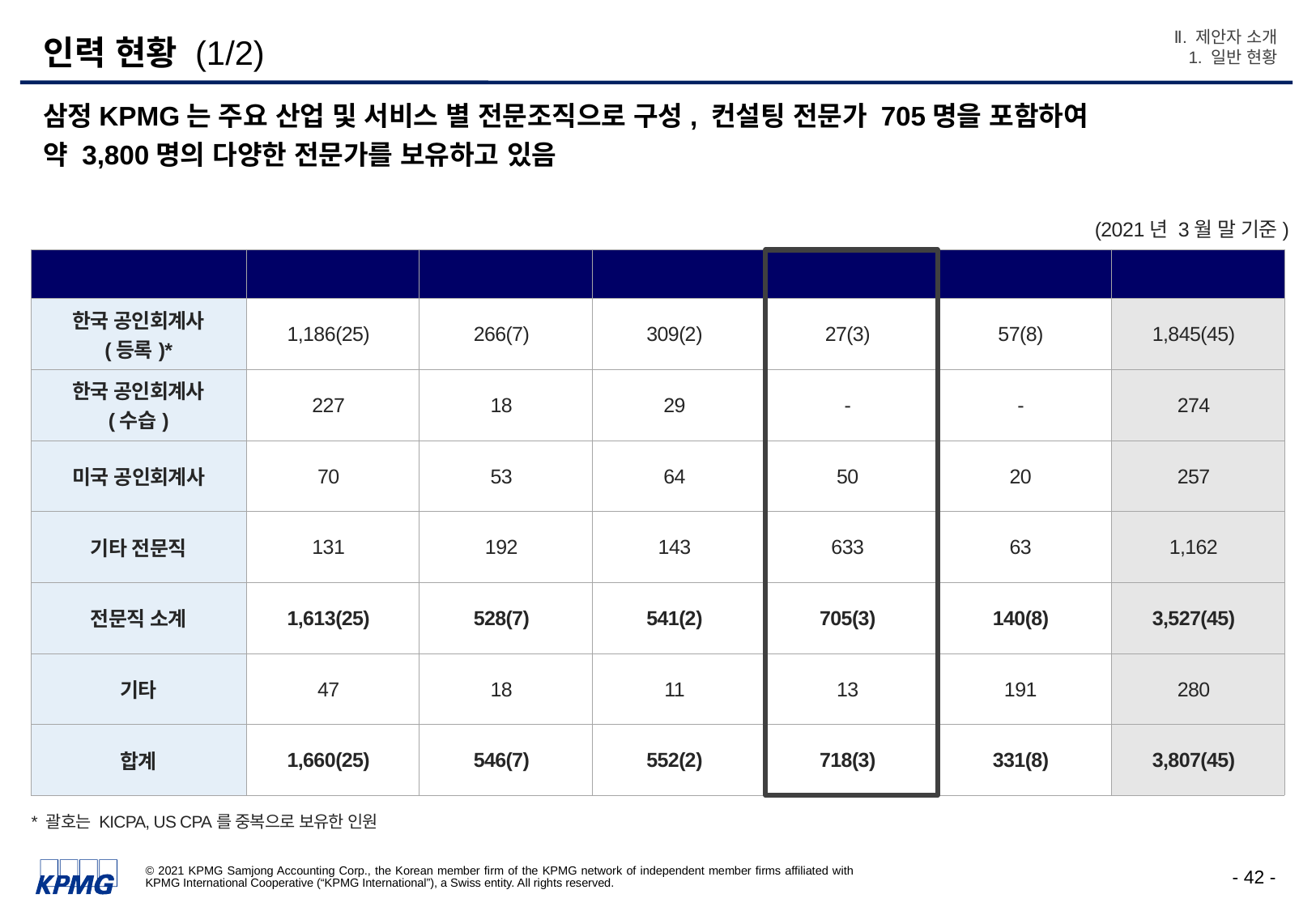

Ⅱ. 제안자 소개
1. 일반 현황
# 인력 현황 (1/2)
삼정KPMG는 주요 산업 및 서비스 별 전문조직으로 구성, 컨설팅 전문가 705명을 포함하여
약 3,800명의 다양한 전문가를 보유하고 있음
(2021년 3월 말 기준)
| 구분 | Audit | Tax | Deal Adv. | Consulting | 기타 | 합계 |
| --- | --- | --- | --- | --- | --- | --- |
| 한국 공인회계사 (등록)\* | 1,186(25) | 266(7) | 309(2) | 27(3) | 57(8) | 1,845(45) |
| 한국 공인회계사 (수습) | 227 | 18 | 29 | - | - | 274 |
| 미국 공인회계사 | 70 | 53 | 64 | 50 | 20 | 257 |
| 기타 전문직 | 131 | 192 | 143 | 633 | 63 | 1,162 |
| 전문직 소계 | 1,613(25) | 528(7) | 541(2) | 705(3) | 140(8) | 3,527(45) |
| 기타 | 47 | 18 | 11 | 13 | 191 | 280 |
| 합계 | 1,660(25) | 546(7) | 552(2) | 718(3) | 331(8) | 3,807(45) |

* 괄호는 KICPA, US CPA를 중복으로 보유한 인원